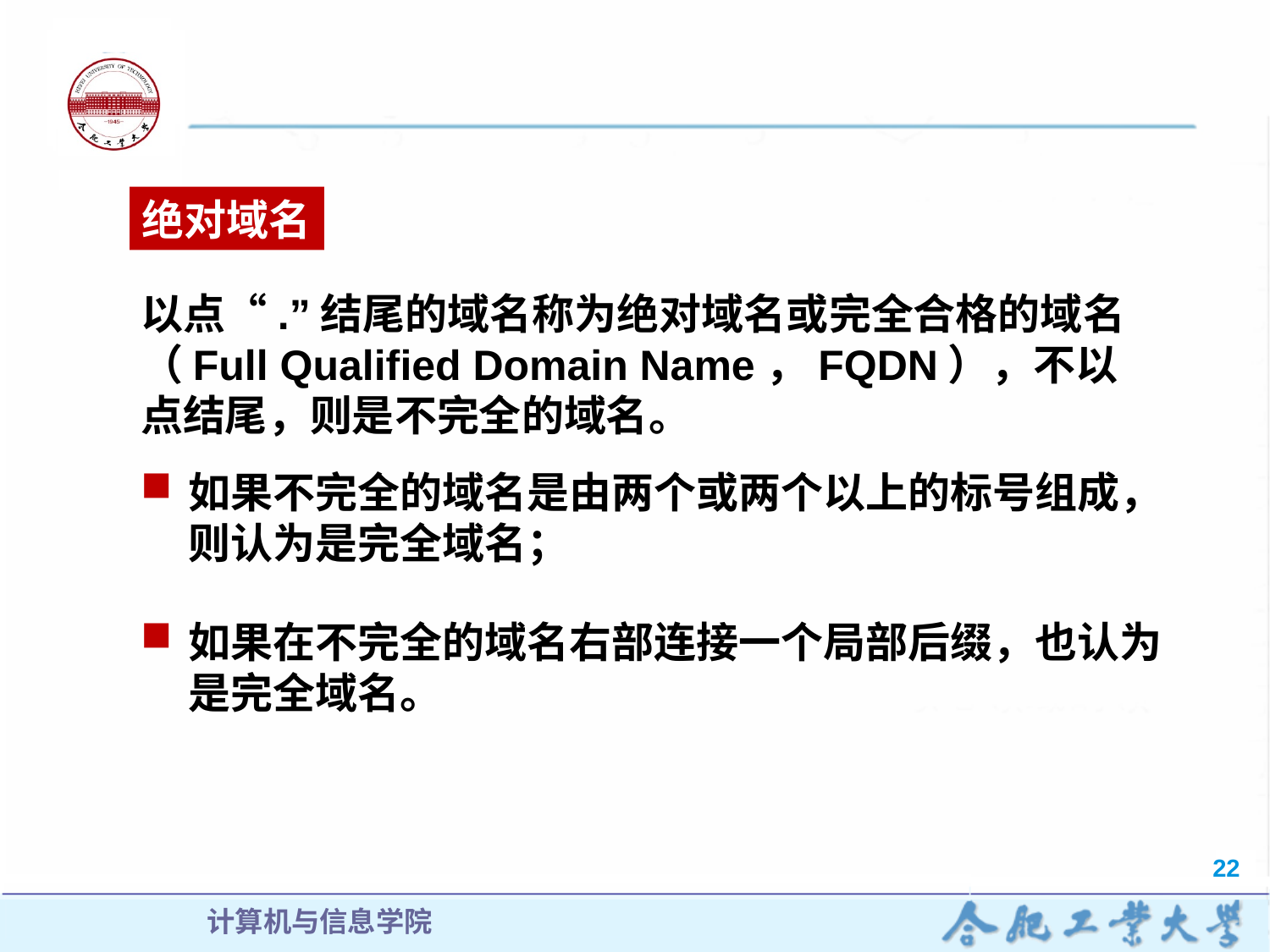

绝对域名
以点“.”结尾的域名称为绝对域名或完全合格的域名（Full Qualified Domain Name，FQDN），不以点结尾，则是不完全的域名。
如果不完全的域名是由两个或两个以上的标号组成，则认为是完全域名；
如果在不完全的域名右部连接一个局部后缀，也认为是完全域名。